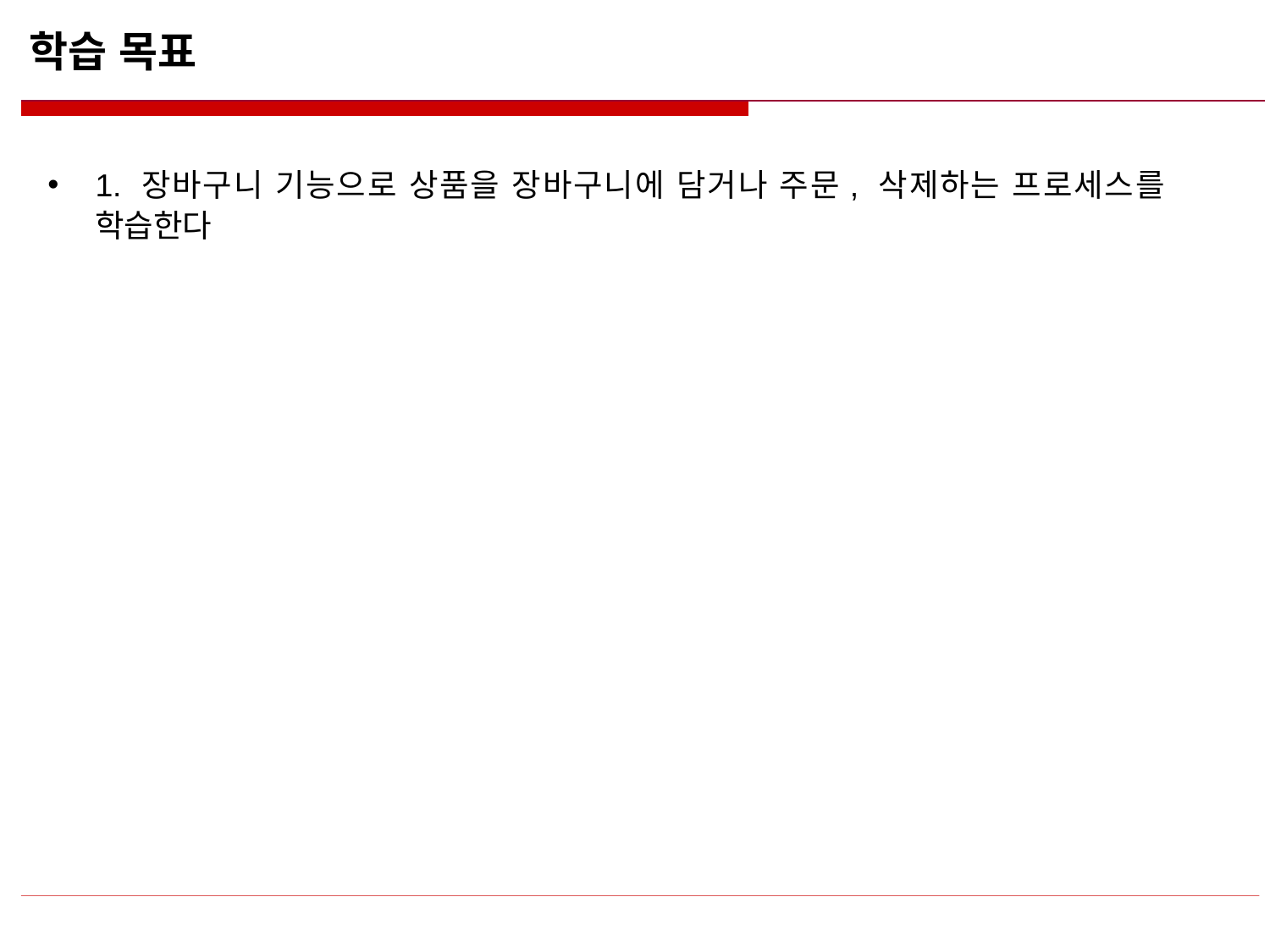

# 학습 목표
1. 장바구니 기능으로 상품을 장바구니에 담거나 주문, 삭제하는 프로세스를 학습한다